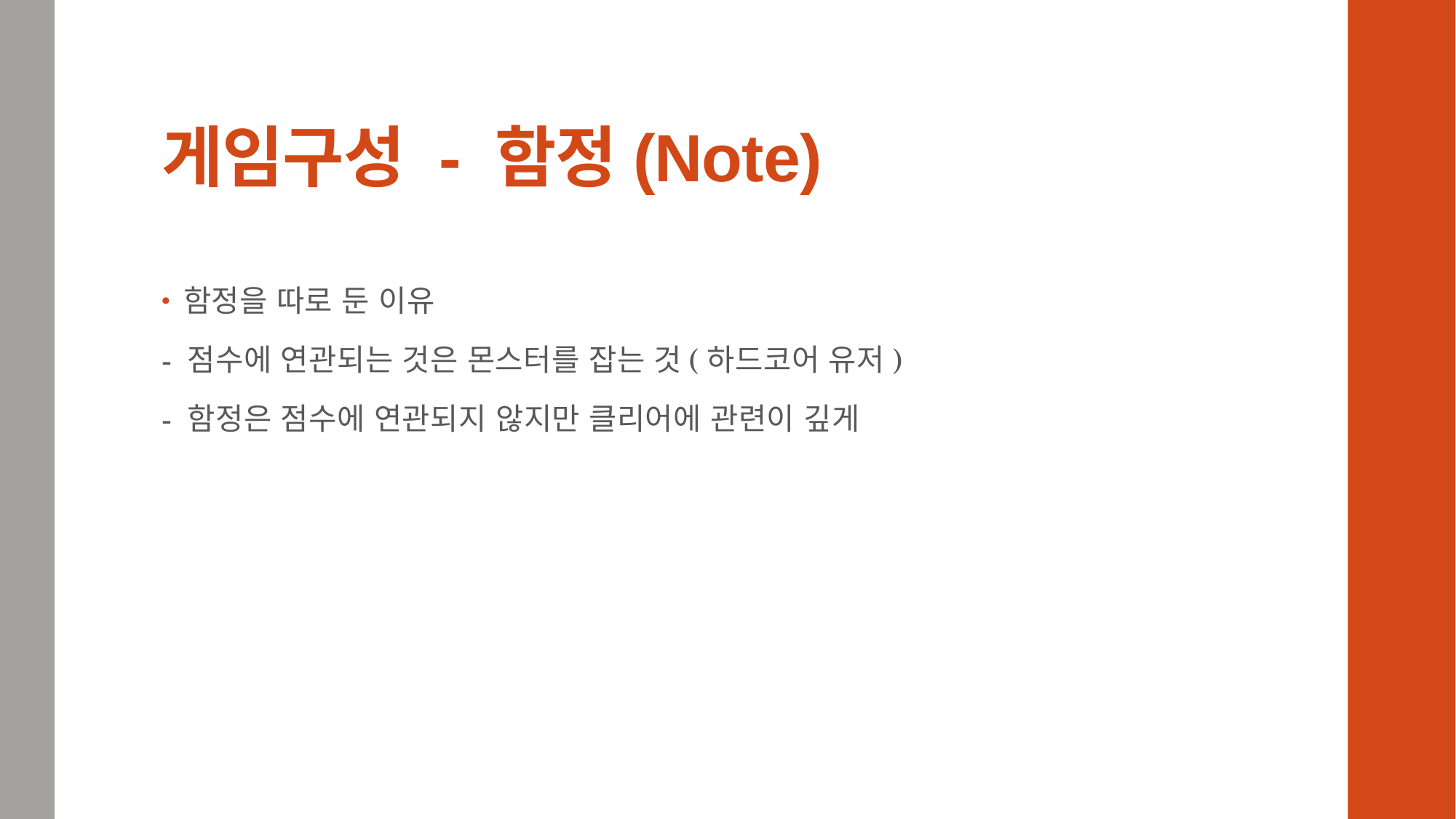

# 게임구성 - 함정(Note)

함정을 따로 둔 이유
- 점수에 연관되는 것은 몬스터를 잡는 것(하드코어 유저)
- 함정은 점수에 연관되지 않지만 클리어에 관련이 깊게